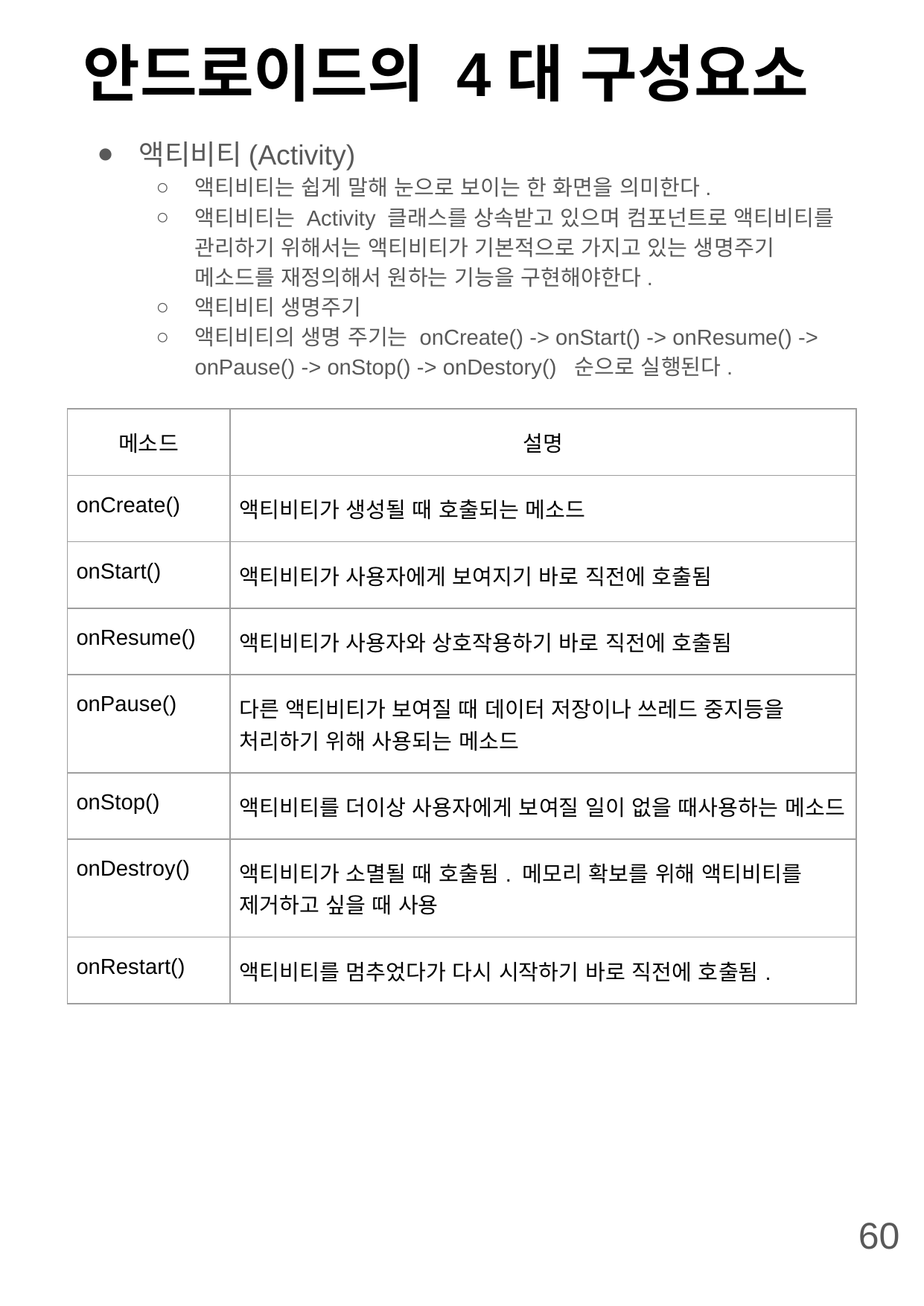

# 안드로이드의 4대 구성요소
액티비티(Activity)
액티비티는 쉽게 말해 눈으로 보이는 한 화면을 의미한다.
액티비티는 Activity 클래스를 상속받고 있으며 컴포넌트로 액티비티를 관리하기 위해서는 액티비티가 기본적으로 가지고 있는 생명주기 메소드를 재정의해서 원하는 기능을 구현해야한다.
액티비티 생명주기
액티비티의 생명 주기는 onCreate() -> onStart() -> onResume() -> onPause() -> onStop() -> onDestory()  순으로 실행된다.
| 메소드 | 설명 |
| --- | --- |
| onCreate() | 액티비티가 생성될 때 호출되는 메소드 |
| onStart() | 액티비티가 사용자에게 보여지기 바로 직전에 호출됨 |
| onResume() | 액티비티가 사용자와 상호작용하기 바로 직전에 호출됨 |
| onPause() | 다른 액티비티가 보여질 때 데이터 저장이나 쓰레드 중지등을 처리하기 위해 사용되는 메소드 |
| onStop() | 액티비티를 더이상 사용자에게 보여질 일이 없을 때사용하는 메소드 |
| onDestroy() | 액티비티가 소멸될 때 호출됨. 메모리 확보를 위해 액티비티를 제거하고 싶을 때 사용 |
| onRestart() | 액티비티를 멈추었다가 다시 시작하기 바로 직전에 호출됨. |
60